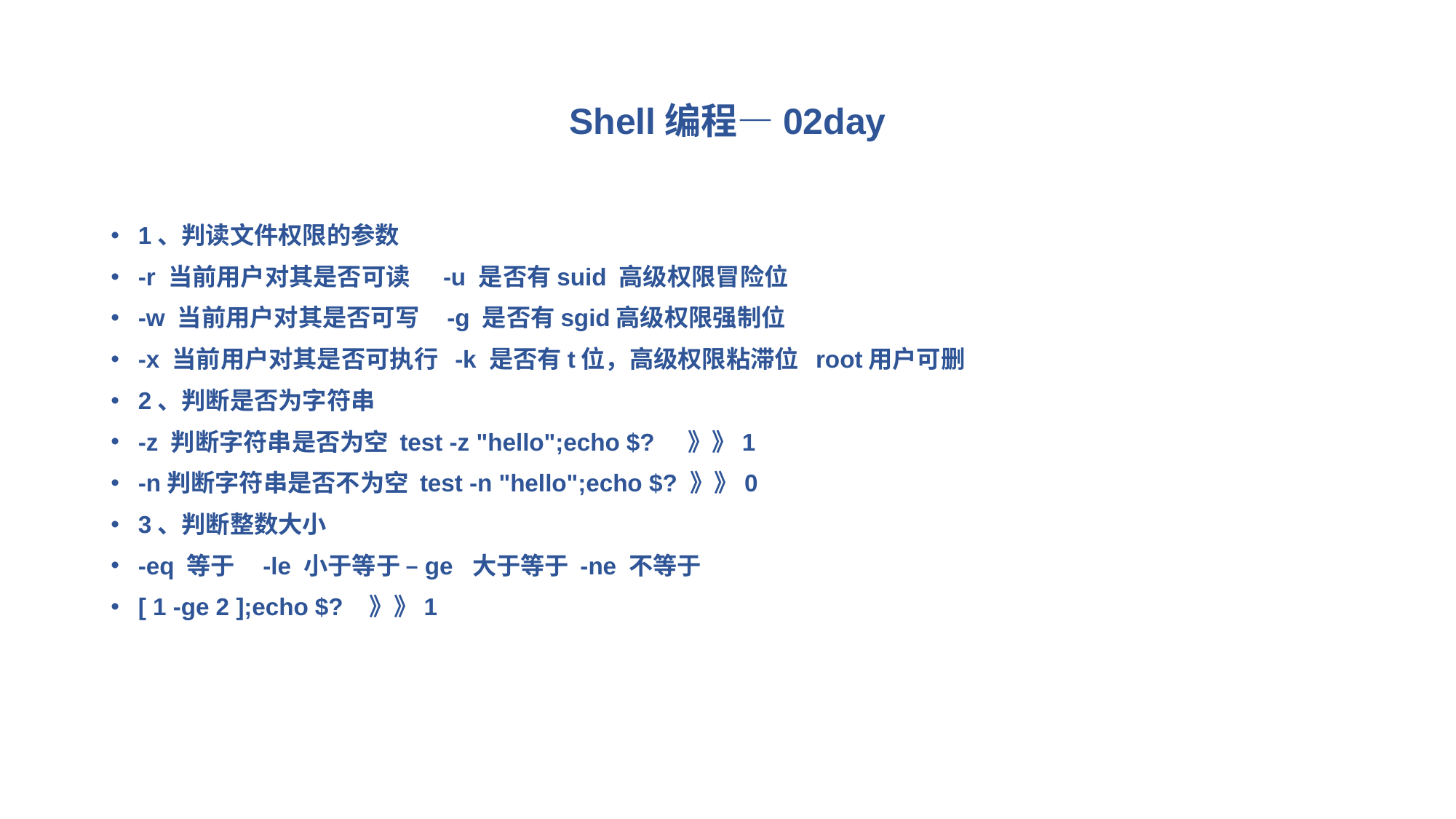

# Shell编程—02day
1、判读文件权限的参数
-r 当前用户对其是否可读     -u 是否有suid 高级权限冒险位
-w 当前用户对其是否可写    -g 是否有sgid高级权限强制位
-x 当前用户对其是否可执行  -k 是否有t位，高级权限粘滞位  root用户可删
2、判断是否为字符串
-z 判断字符串是否为空 test -z "hello";echo $?    》》1
-n判断字符串是否不为空 test -n "hello";echo $? 》》0
3、判断整数大小
-eq 等于    -le 小于等于 –ge  大于等于 -ne 不等于
[ 1 -ge 2 ];echo $?   》》1